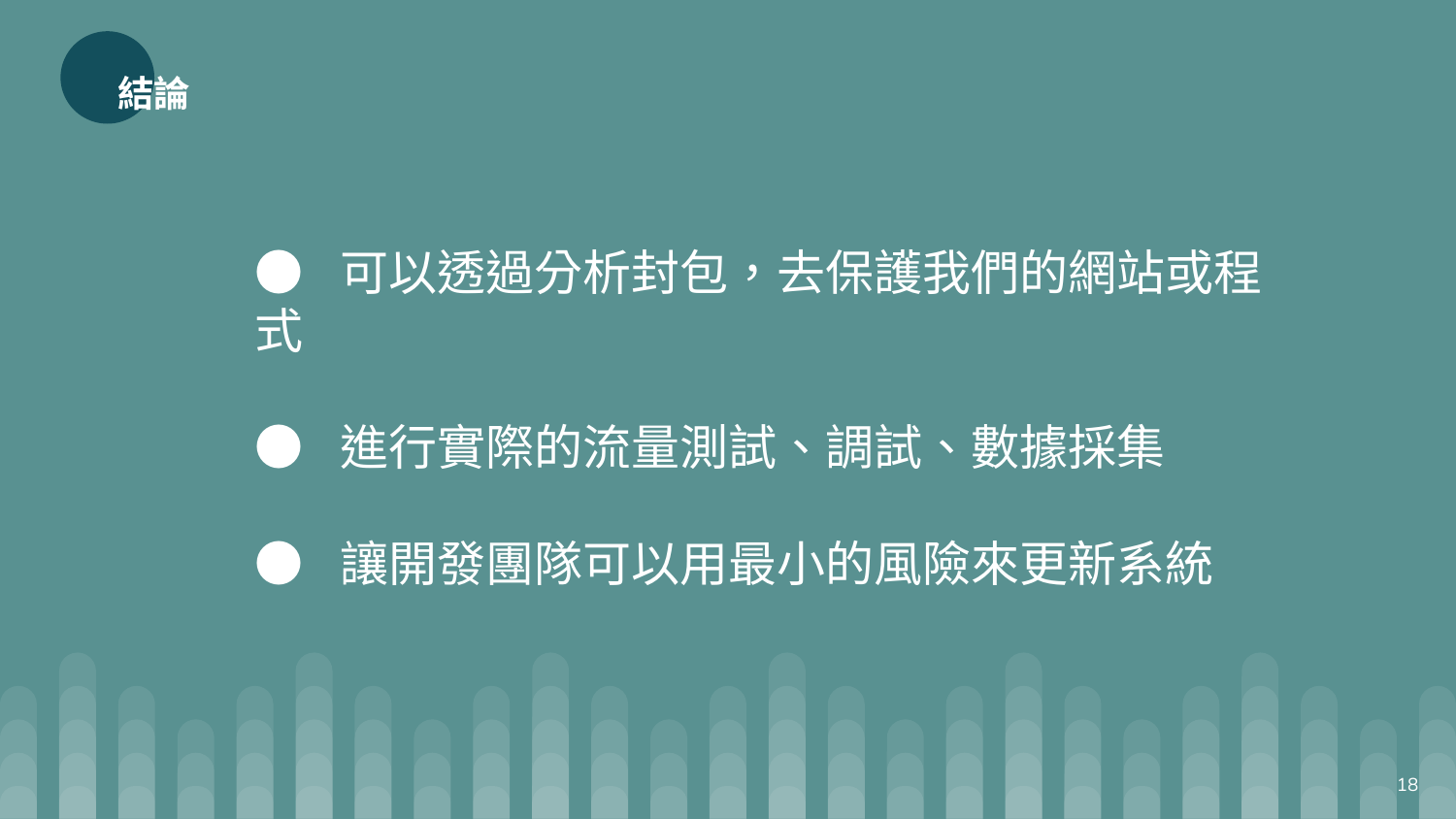

# 結論
●  可以透過分析封包，去保護我們的網站或程式

●  進行實際的流量測試、調試、數據採集

●  讓開發團隊可以用最小的風險來更新系統
18